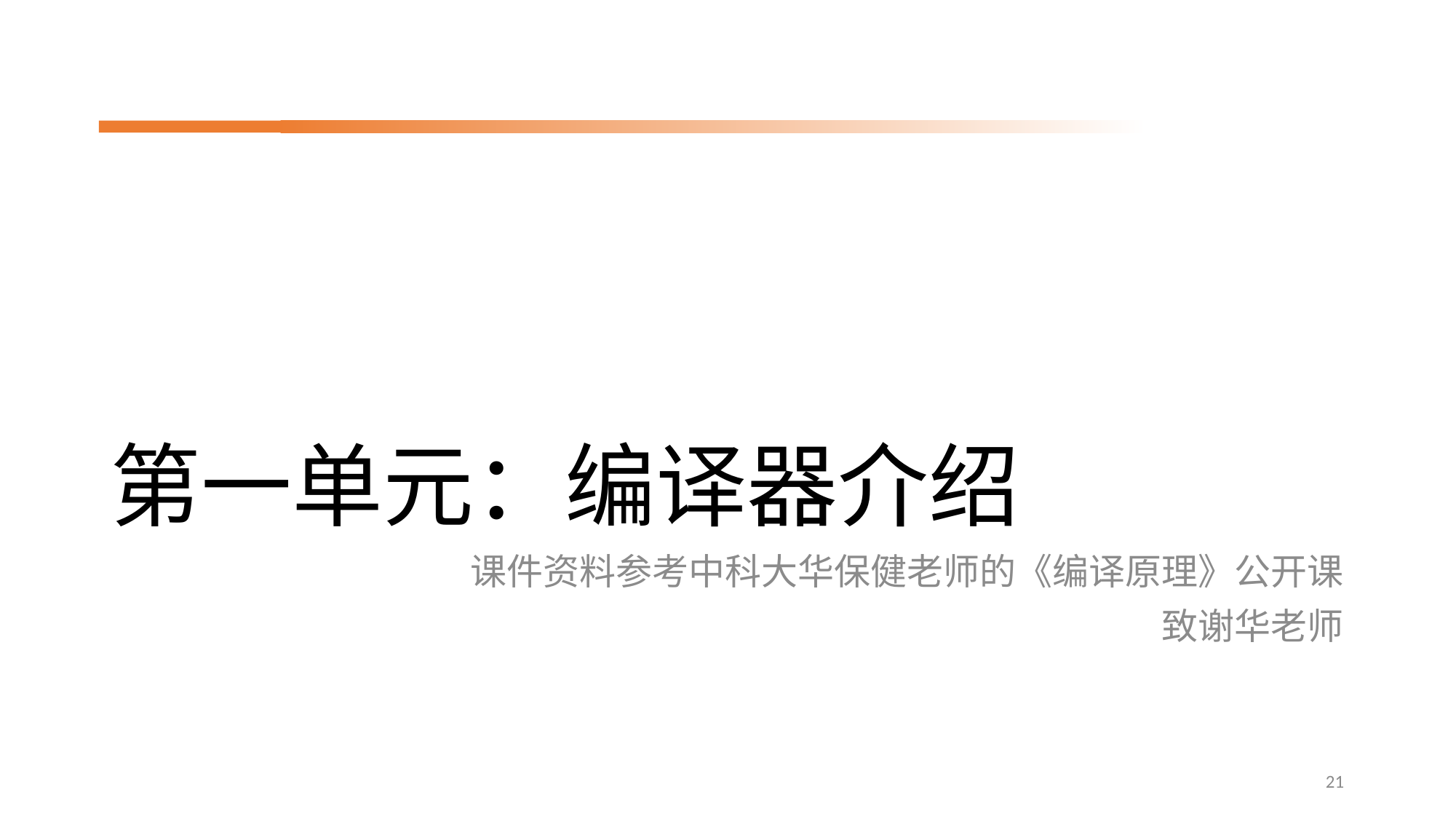

# 第一单元：编译器介绍
课件资料参考中科大华保健老师的《编译原理》公开课
致谢华老师
21